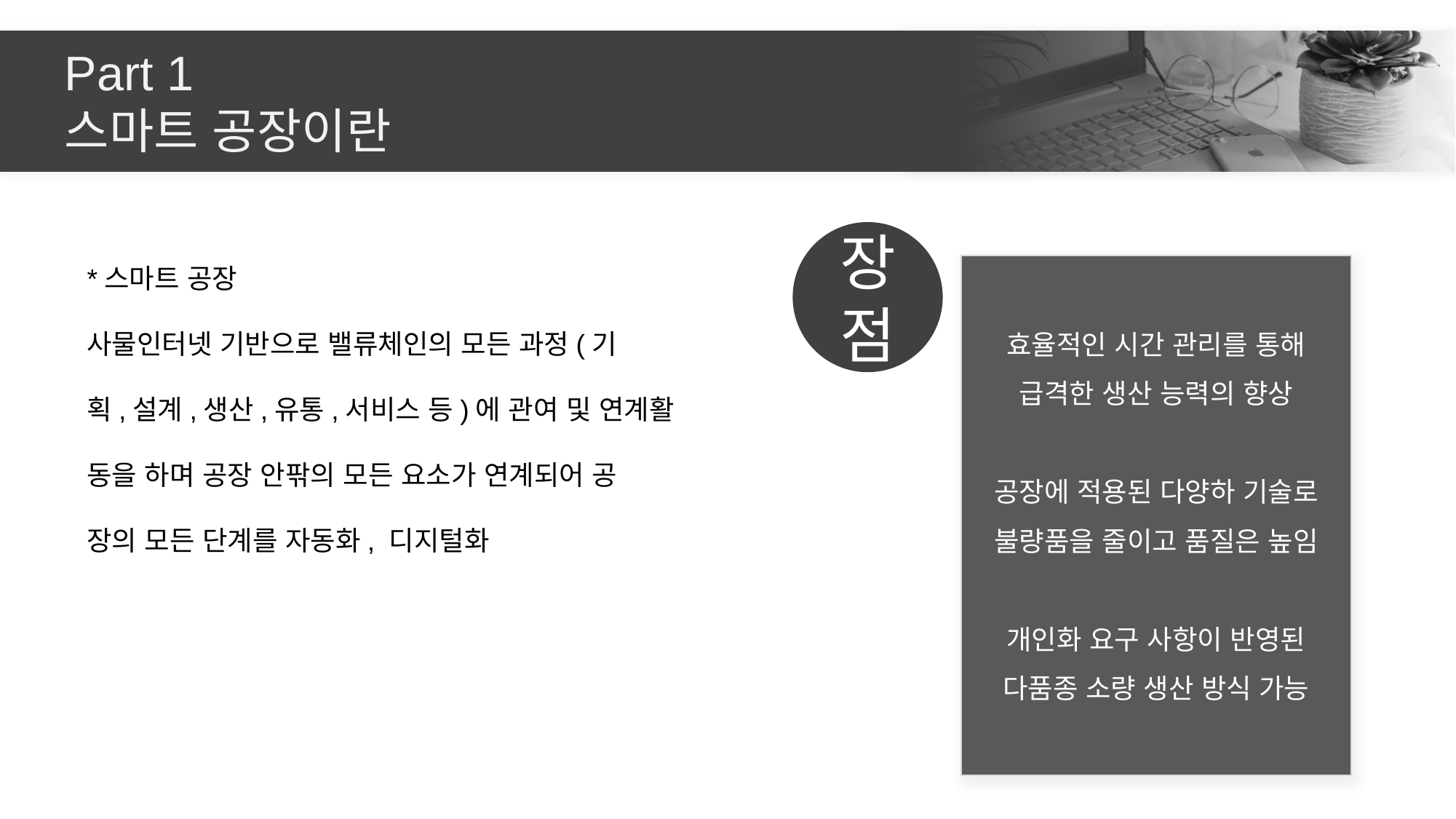

Part 1
스마트 공장이란
장점
*스마트 공장

사물인터넷 기반으로 밸류체인의 모든 과정(기

획,설계,생산,유통,서비스 등)에 관여 및 연계활

동을 하며 공장 안팎의 모든 요소가 연계되어 공

장의 모든 단계를 자동화, 디지털화

효율적인 시간 관리를 통해 급격한 생산 능력의 향상

공장에 적용된 다양하 기술로 불량품을 줄이고 품질은 높임

개인화 요구 사항이 반영된 다품종 소량 생산 방식 가능